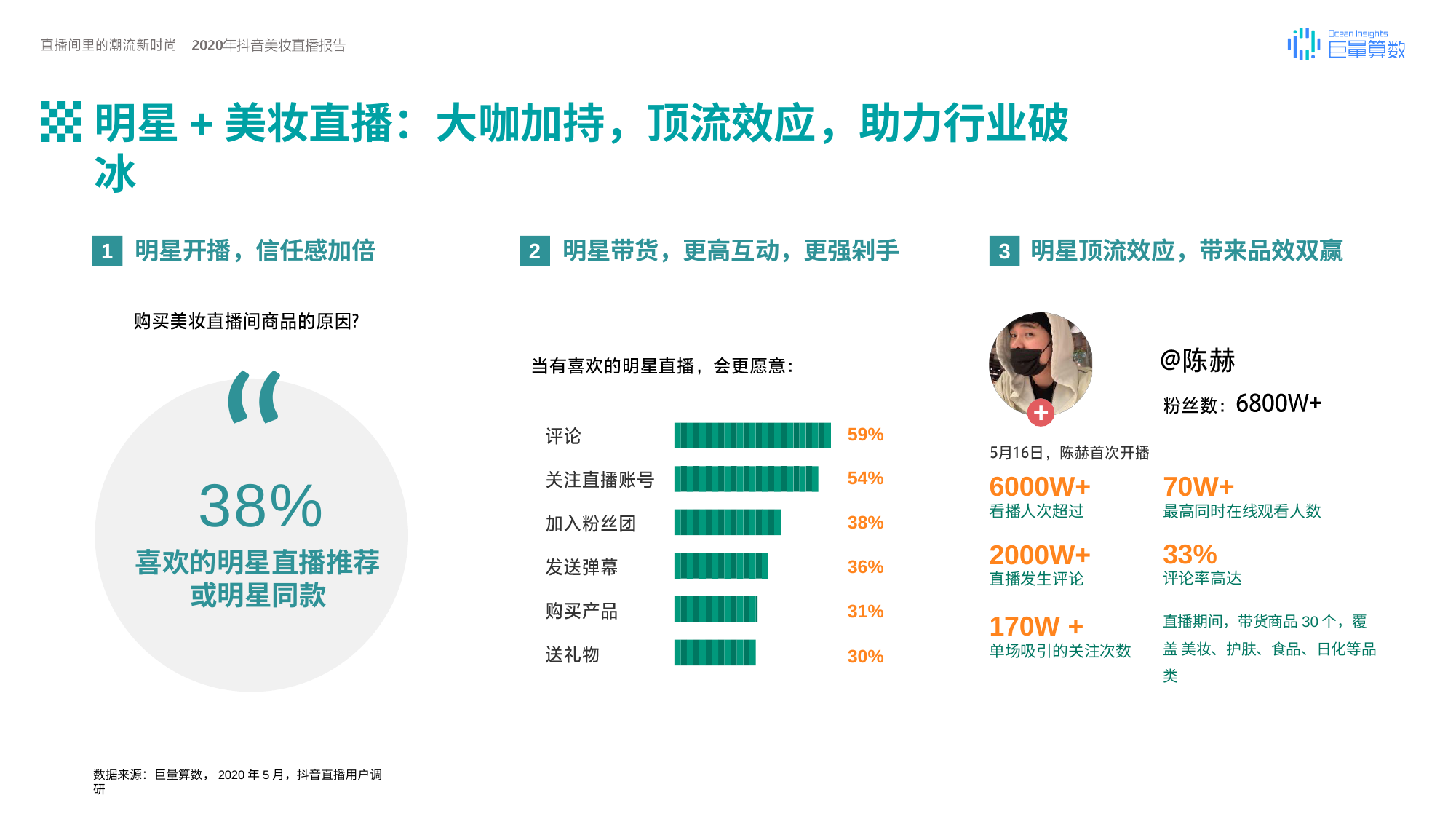

明星+美妆直播：大咖加持，顶流效应，助力行业破冰

明星开播，信任感加倍
明星带货，更高互动，更强剁手
明星顶流效应，带来品效双赢

1
2
3

“

59%

38%
54%

38%

36%

31%

30%

6000W+
看播人次超过
2000W+
直播发生评论

170W +
单场吸引的关注次数
70W+
最高同时在线观看人数
33%
评论率高达

喜欢的明星直播推荐 或明星同款

直播期间，带货商品30个，覆盖 美妆、护肤、食品、日化等品类

数据来源：巨量算数，2020年5月，抖音直播用户调研